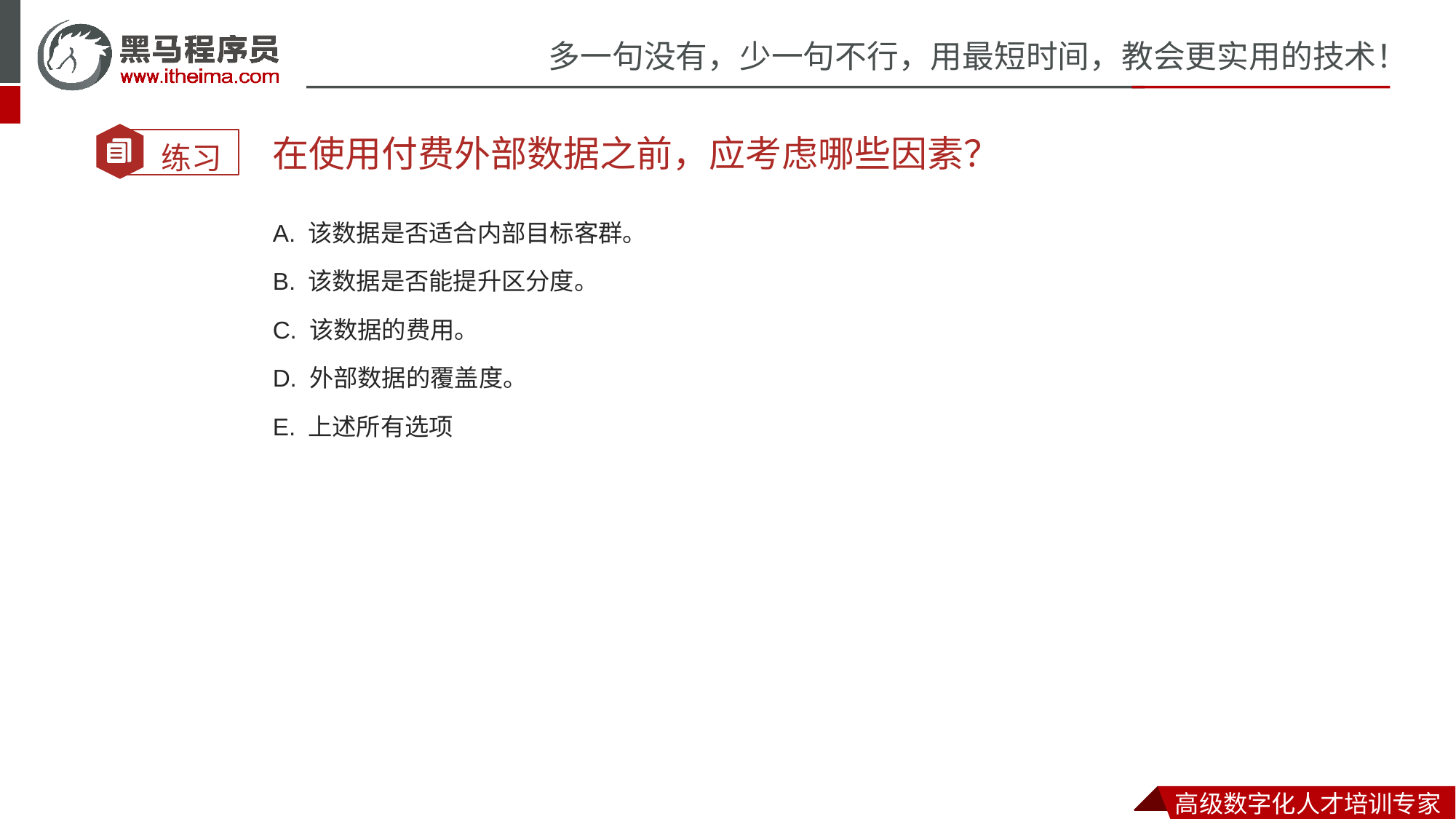

在使用付费外部数据之前，应考虑哪些因素？
A. 该数据是否适合内部目标客群。
B. 该数据是否能提升区分度。
C. 该数据的费用。
D. 外部数据的覆盖度。
E. 上述所有选项